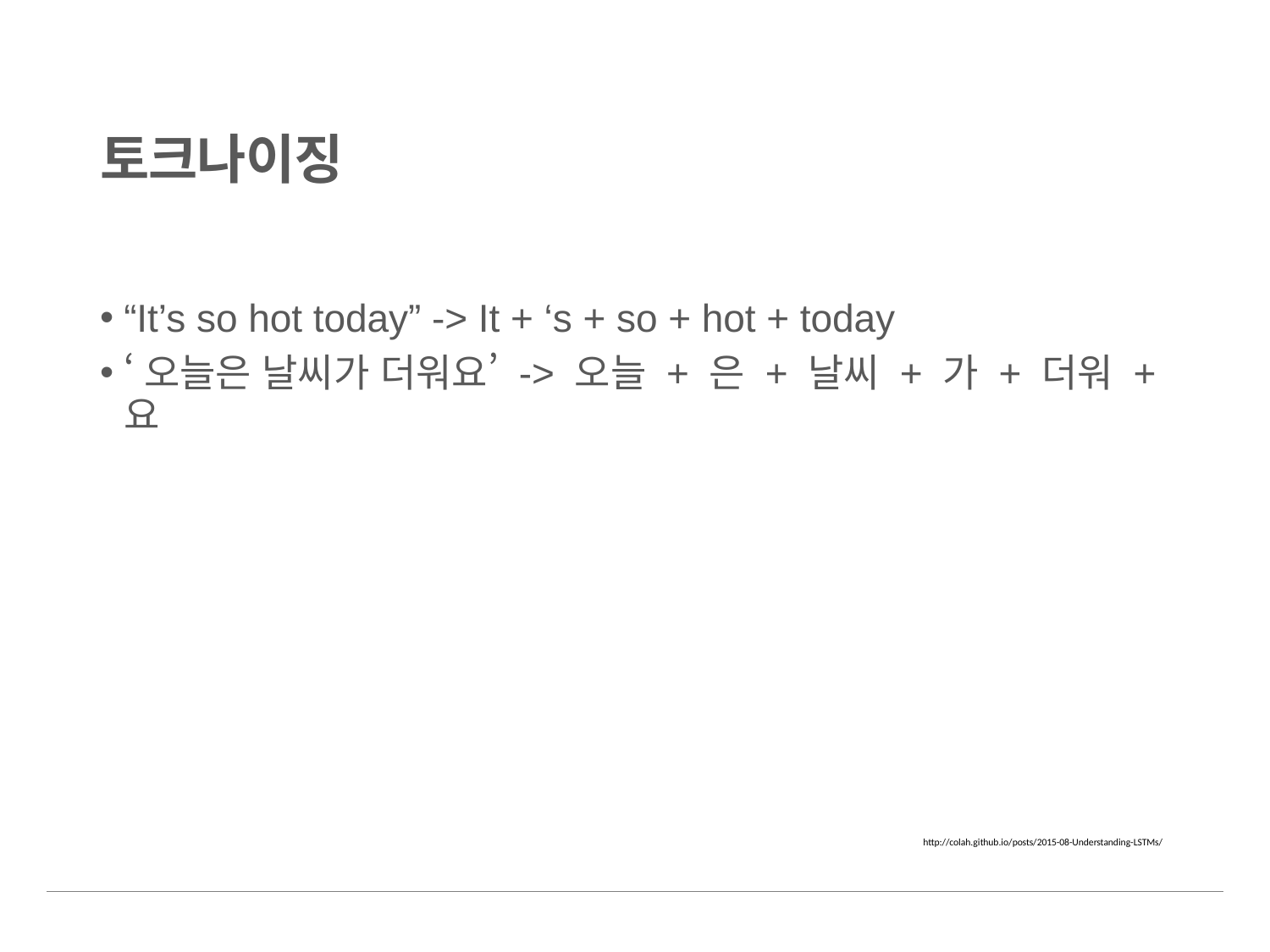

# 토크나이징
“It’s so hot today” -> It + ‘s + so + hot + today
‘오늘은 날씨가 더워요’ -> 오늘 + 은 + 날씨 + 가 + 더워 + 요
http://colah.github.io/posts/2015-08-Understanding-LSTMs/